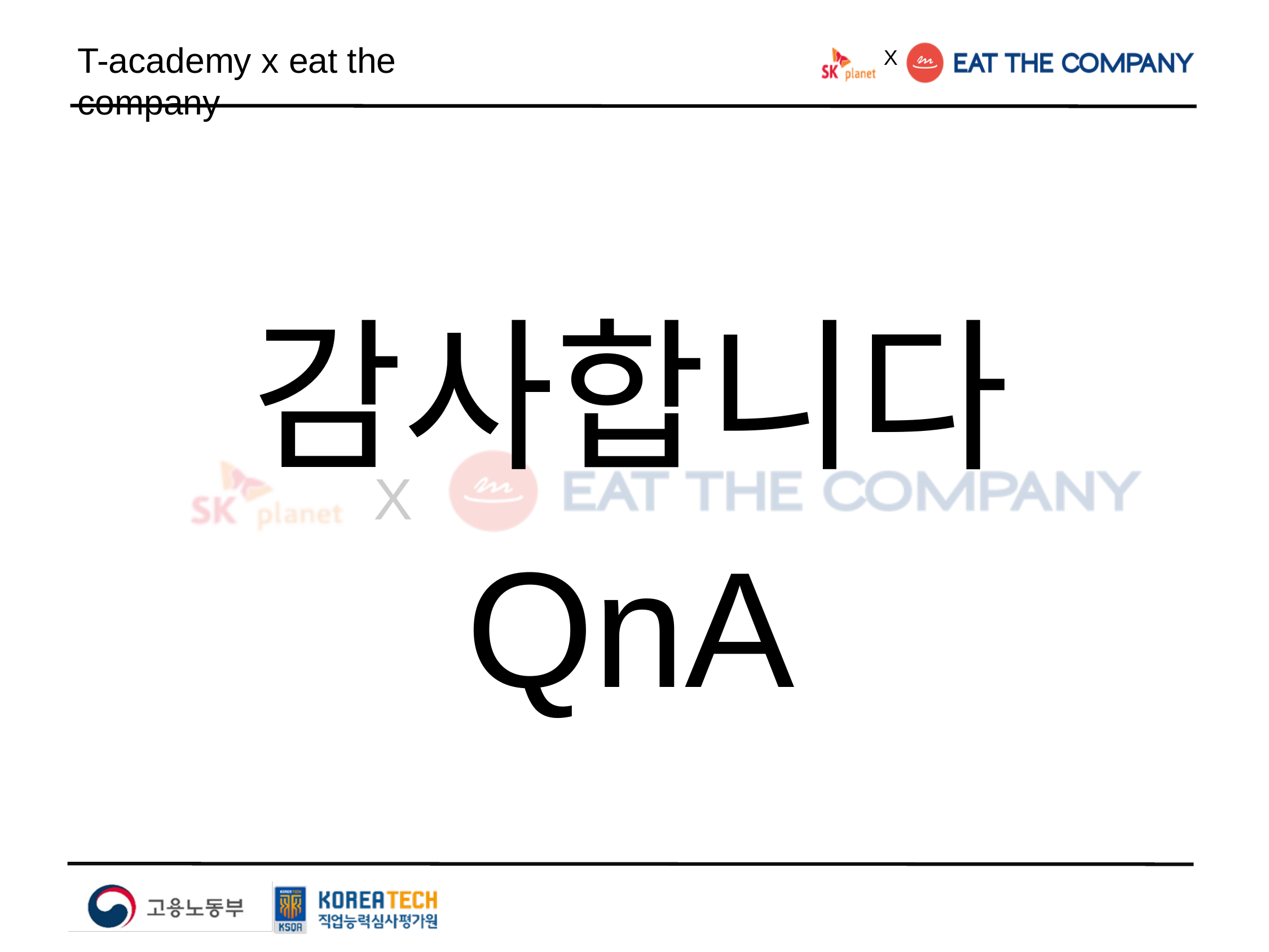

X

T-academy x eat the company

감사합니다
QnA

X